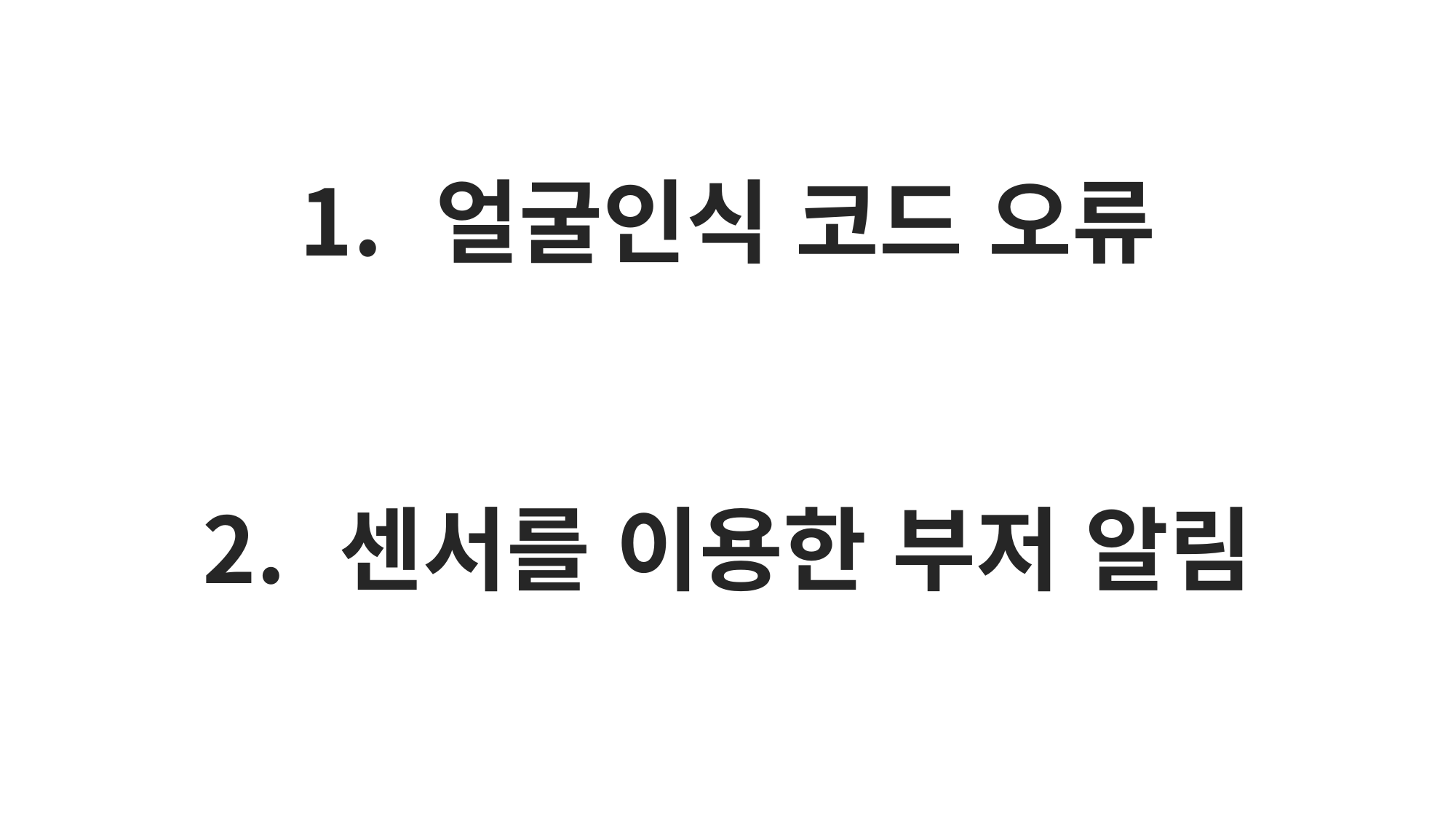

얼굴인식 코드 오류

센서를 이용한 부저 알림